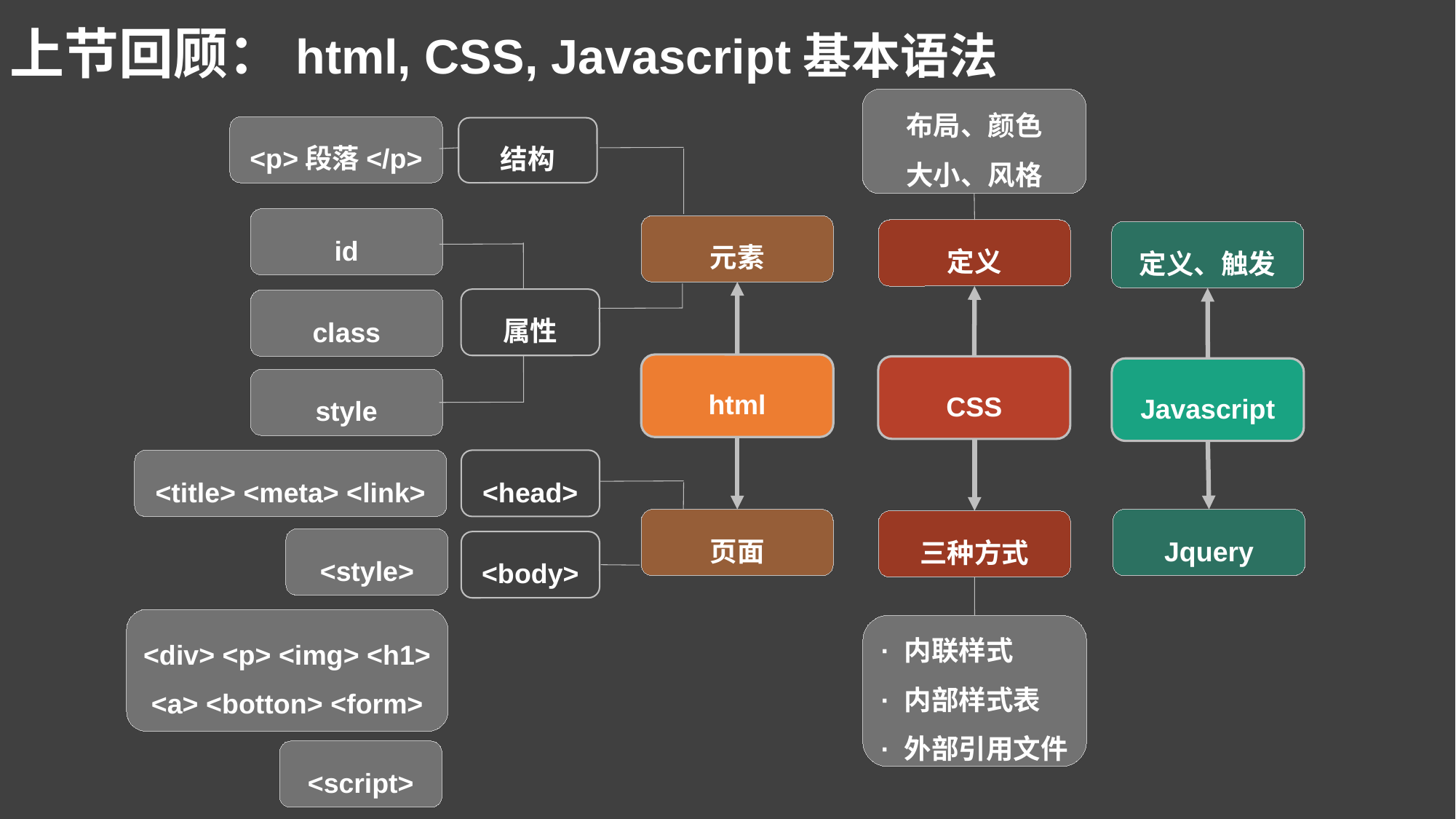

# 上节回顾：html, CSS, Javascript基本语法
布局、颜色
大小、风格
<p>段落</p>
结构
id
class
style
元素
定义
定义、触发
属性
html
CSS
Javascript
<title> <meta> <link>
<head>
<body>
Jquery
页面
三种方式
<style>
<div> <p> <img> <h1>
<a> <botton> <form>
<script>
· 内联样式
· 内部样式表
· 外部引用文件